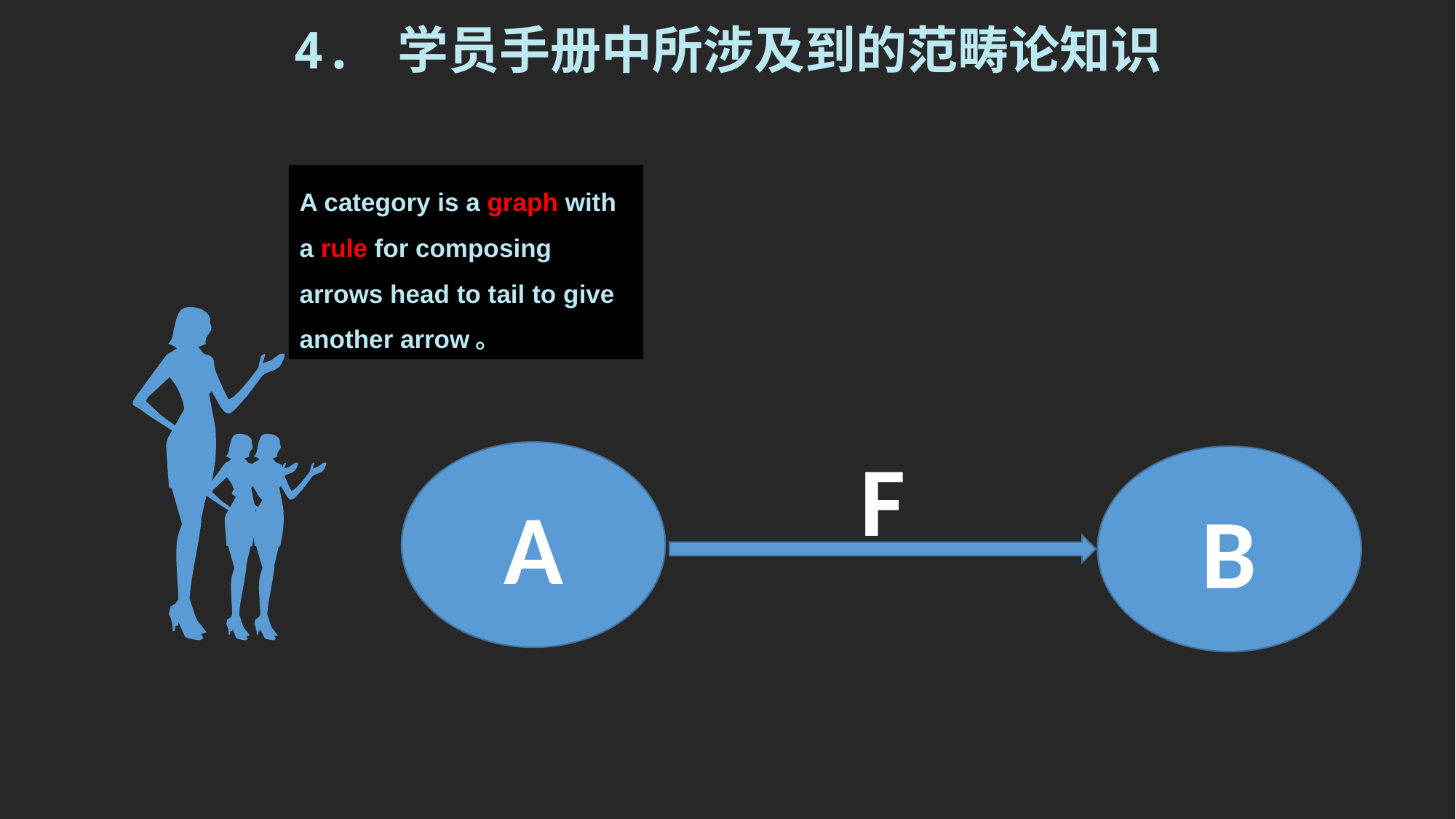

4. 学员手册中所涉及到的范畴论知识
A category is a graph with a rule for composing arrows head to tail to give another arrow。

A
B
F